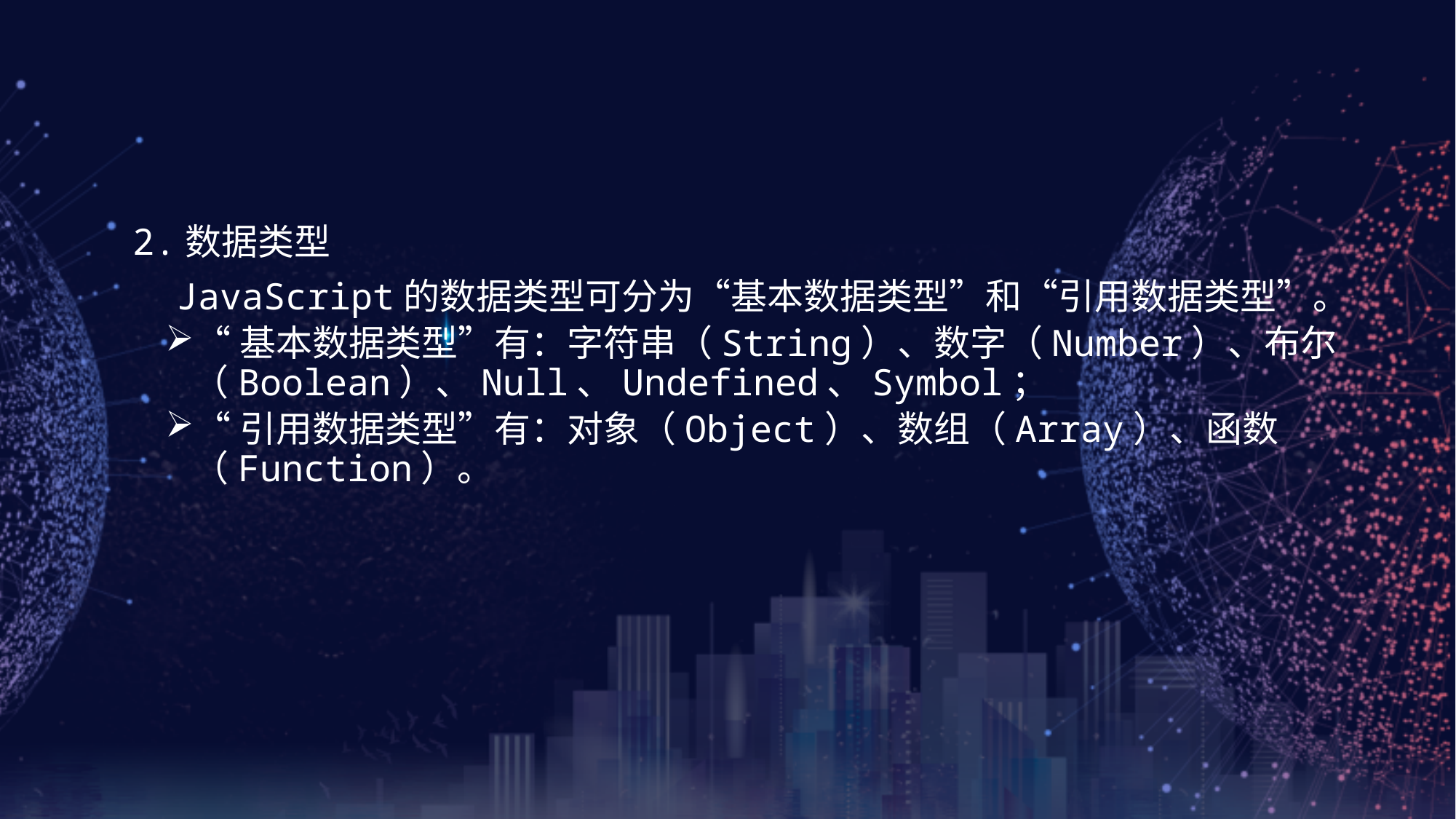

2.数据类型
   JavaScript的数据类型可分为“基本数据类型”和“引用数据类型”。
“基本数据类型”有：字符串（String）、数字（Number）、布尔（Boolean）、Null、Undefined、Symbol；
“引用数据类型”有：对象（Object）、数组（Array）、函数（Function）。